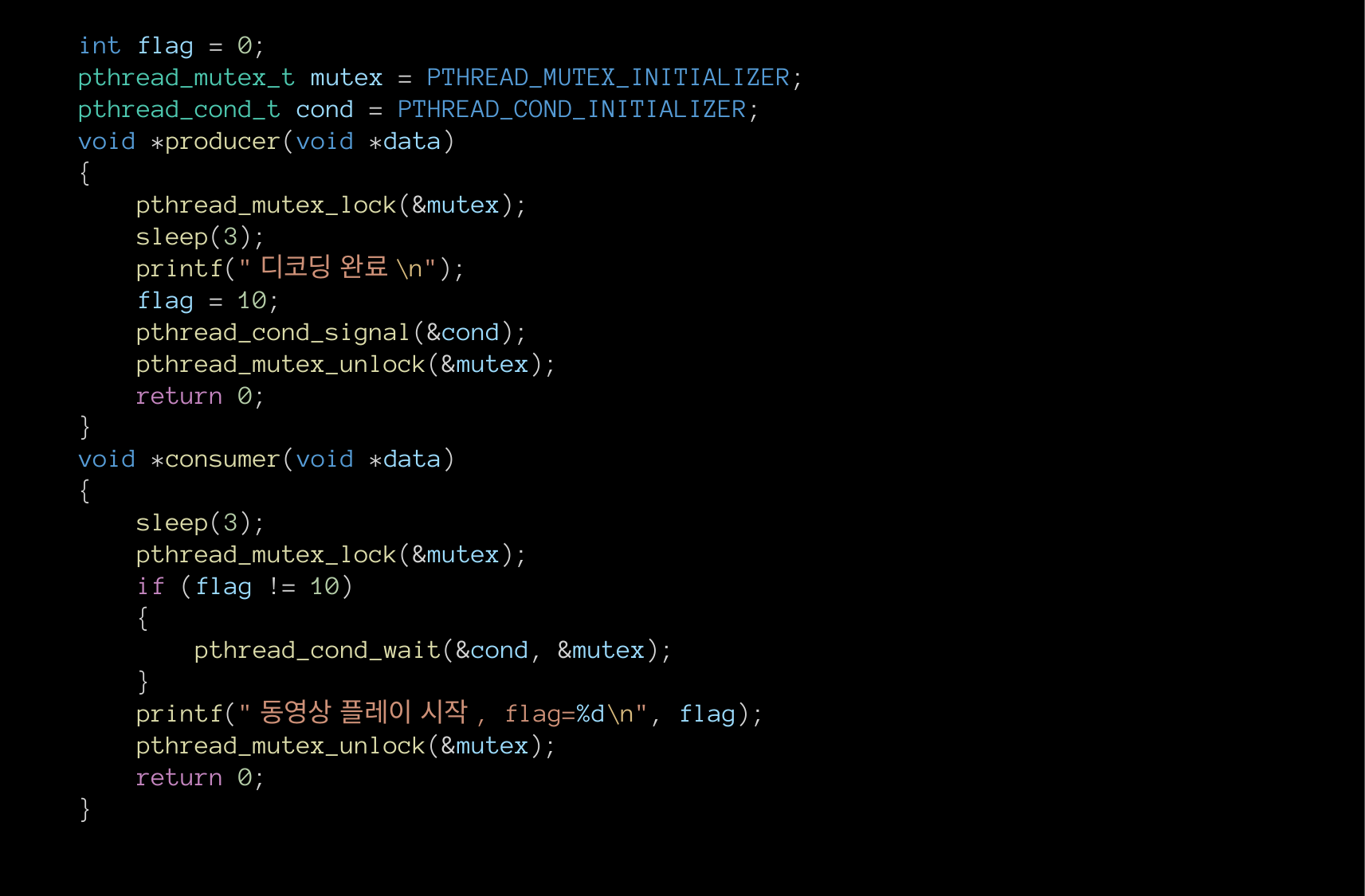

int flag = 0;
pthread_mutex_t mutex = PTHREAD_MUTEX_INITIALIZER;
pthread_cond_t cond = PTHREAD_COND_INITIALIZER;
void *producer(void *data)
{
    pthread_mutex_lock(&mutex);
    sleep(3);
    printf("디코딩 완료\n");
    flag = 10;
    pthread_cond_signal(&cond);
    pthread_mutex_unlock(&mutex);
    return 0;
}
void *consumer(void *data)
{
    sleep(3);
    pthread_mutex_lock(&mutex);
    if (flag != 10)
    {
        pthread_cond_wait(&cond, &mutex);
    }
    printf("동영상 플레이 시작, flag=%d\n", flag);
    pthread_mutex_unlock(&mutex);
    return 0;
}